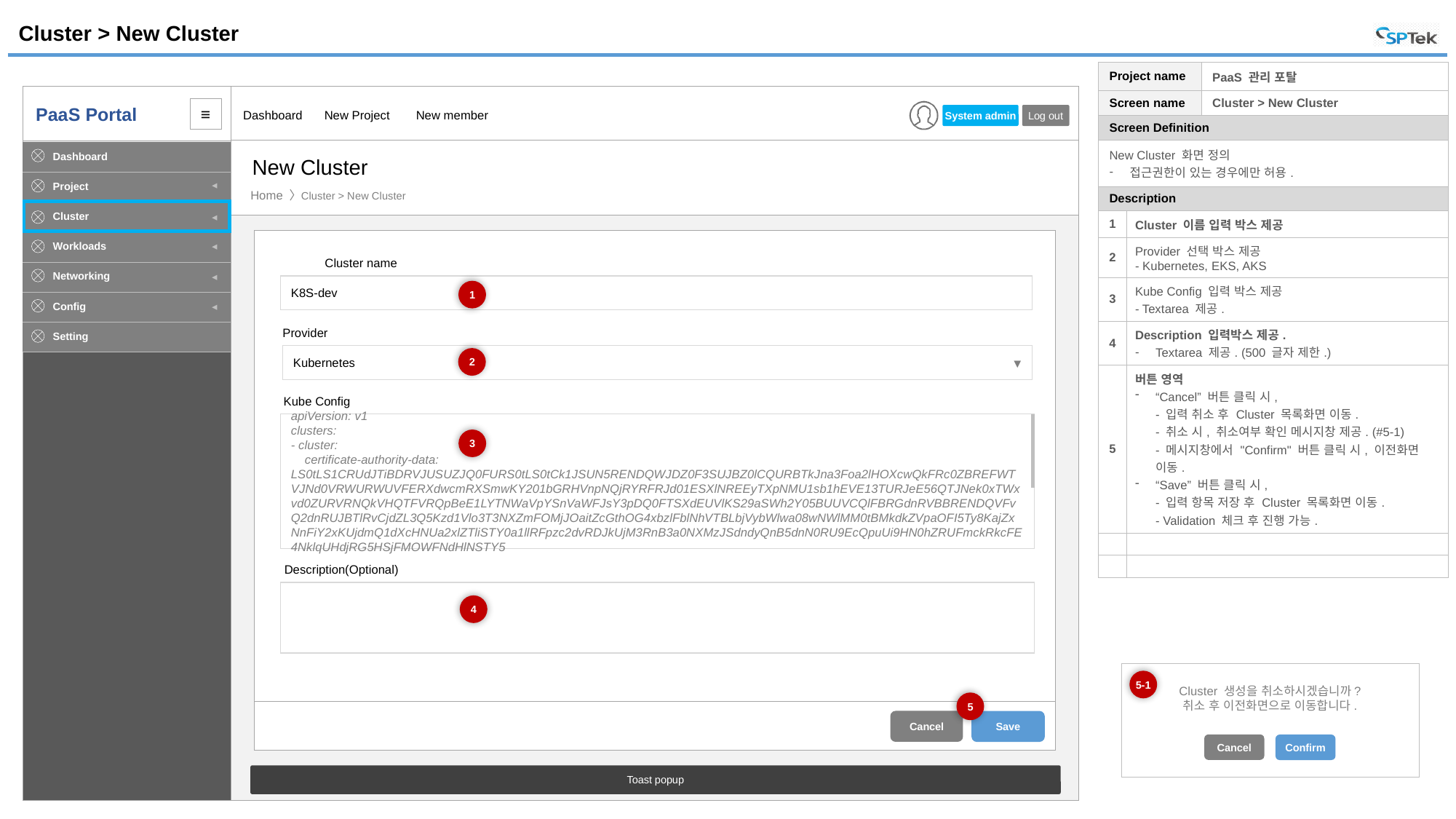

# Cluster > New Cluster
| Project name |  | PaaS 관리 포탈 |
| --- | --- | --- |
| Screen name |  | Cluster > New Cluster |
| Screen Definition |  |  |
| New Cluster 화면 정의 접근권한이 있는 경우에만 허용. |  |  |
| Description |  |  |
| 1 | Cluster 이름 입력 박스 제공 |  |
| 2 | Provider 선택 박스 제공 - Kubernetes, EKS, AKS |  |
| 3 | Kube Config 입력 박스 제공 - Textarea 제공. |  |
| 4 | Description 입력박스 제공. Textarea 제공. (500 글자 제한.) |  |
| 5 | 버튼 영역 “Cancel” 버튼 클릭 시, - 입력 취소 후 Cluster 목록화면 이동. - 취소 시, 취소여부 확인 메시지창 제공. (#5-1) - 메시지창에서 "Confirm" 버튼 클릭 시, 이전화면 이동. “Save” 버튼 클릭 시, - 입력 항목 저장 후 Cluster 목록화면 이동. - Validation 체크 후 진행 가능. |  |
|  |  |  |
|  |  |  |
New Cluster
Cluster > New Cluster

Cluster name
K8S-dev
1
Provider
Kubernetes
▼
2
Kube Config
apiVersion: v1
clusters:
- cluster:
    certificate-authority-data: LS0tLS1CRUdJTiBDRVJUSUZJQ0FURS0tLS0tCk1JSUN5RENDQWJDZ0F3SUJBZ0lCQURBTkJna3Foa2lHOXcwQkFRc0ZBREFWTVJNd0VRWURWUVFERXdwcmRXSmwKY201bGRHVnpNQjRYRFRJd01ESXlNREEyTXpNMU1sb1hEVE13TURJeE56QTJNek0xTWxvd0ZURVRNQkVHQTFVRQpBeE1LYTNWaVpYSnVaWFJsY3pDQ0FTSXdEUVlKS29aSWh2Y05BUUVCQlFBRGdnRVBBRENDQVFvQ2dnRUJBTlRvCjdZL3Q5Kzd1Vlo3T3NXZmFOMjJOaitZcGthOG4xbzlFblNhVTBLbjVybWlwa08wNWlMM0tBMkdkZVpaOFI5Ty8KajZxNnFiY2xKUjdmQ1dXcHNUa2xlZTliSTY0a1llRFpzc2dvRDJkUjM3RnB3a0NXMzJSdndyQnB5dnN0RU9EcQpuUi9HN0hZRUFmckRkcFE4NklqUHdjRG5HSjFMOWFNdHlNSTY5
3
Description(Optional)

4

Cluster 생성을 취소하시겠습니까?
취소 후 이전화면으로 이동합니다.
Cancel
Confirm
5-1
5

Cancel
Save
Toast popup